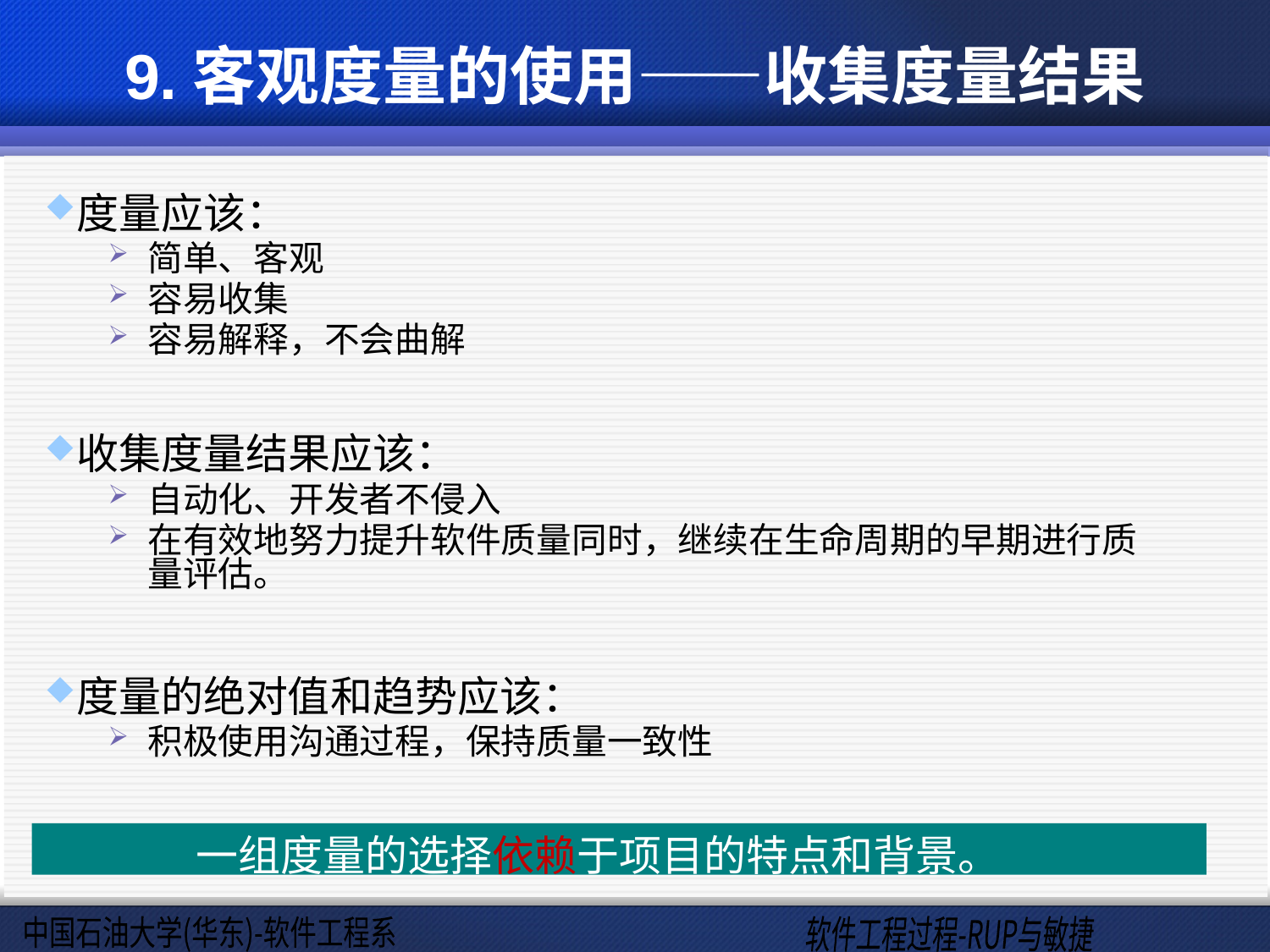

# 9.客观度量的使用——收集度量结果
度量应该：
简单、客观
容易收集
容易解释，不会曲解

收集度量结果应该：
自动化、开发者不侵入
在有效地努力提升软件质量同时，继续在生命周期的早期进行质量评估。

度量的绝对值和趋势应该：
积极使用沟通过程，保持质量一致性

一组度量的选择依赖于项目的特点和背景。